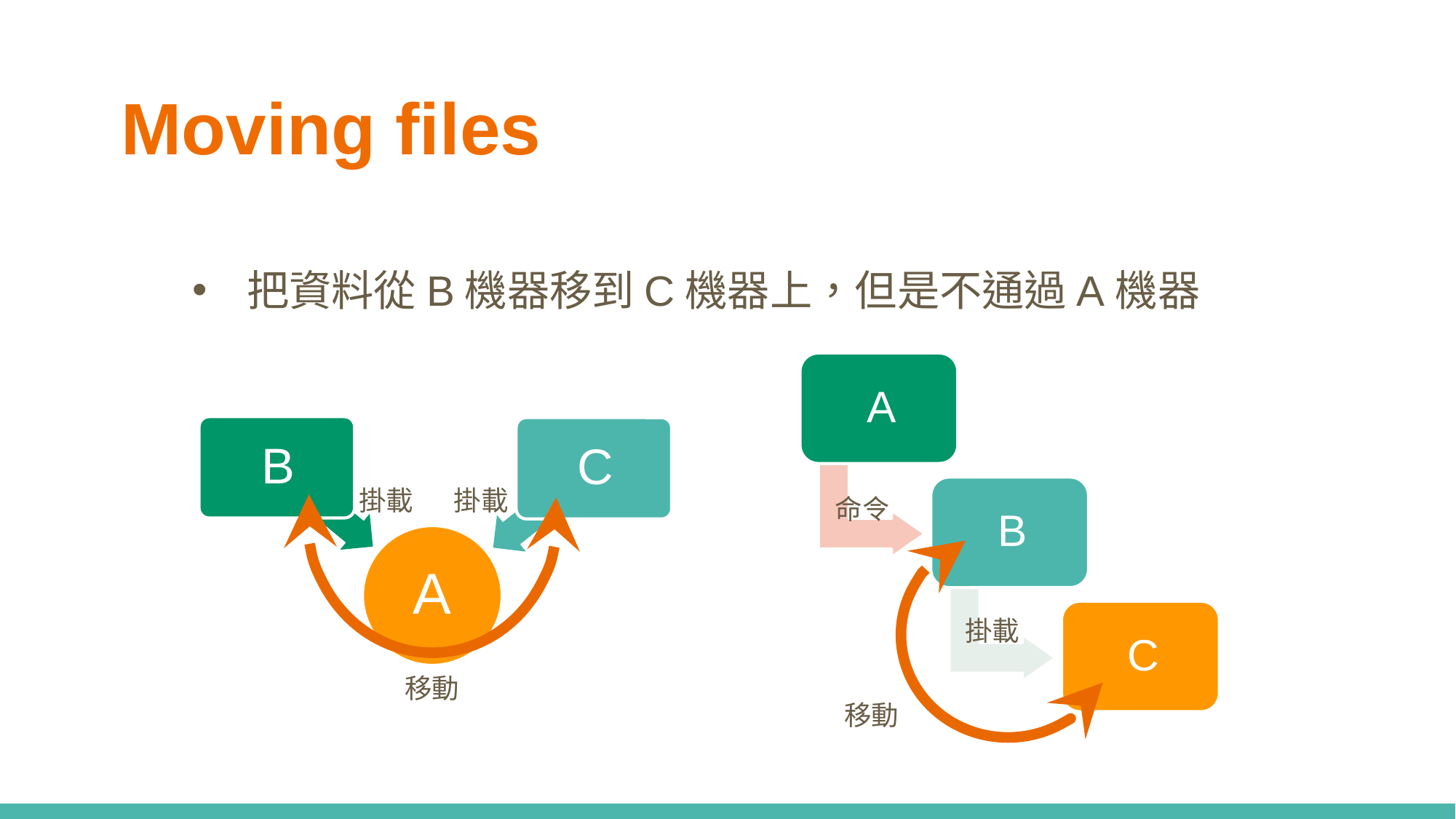

# Moving files
把資料從B機器移到C機器上，但是不通過A機器
A

B
C
命令
掛載
A
B
C
掛載
掛載

移動

移動